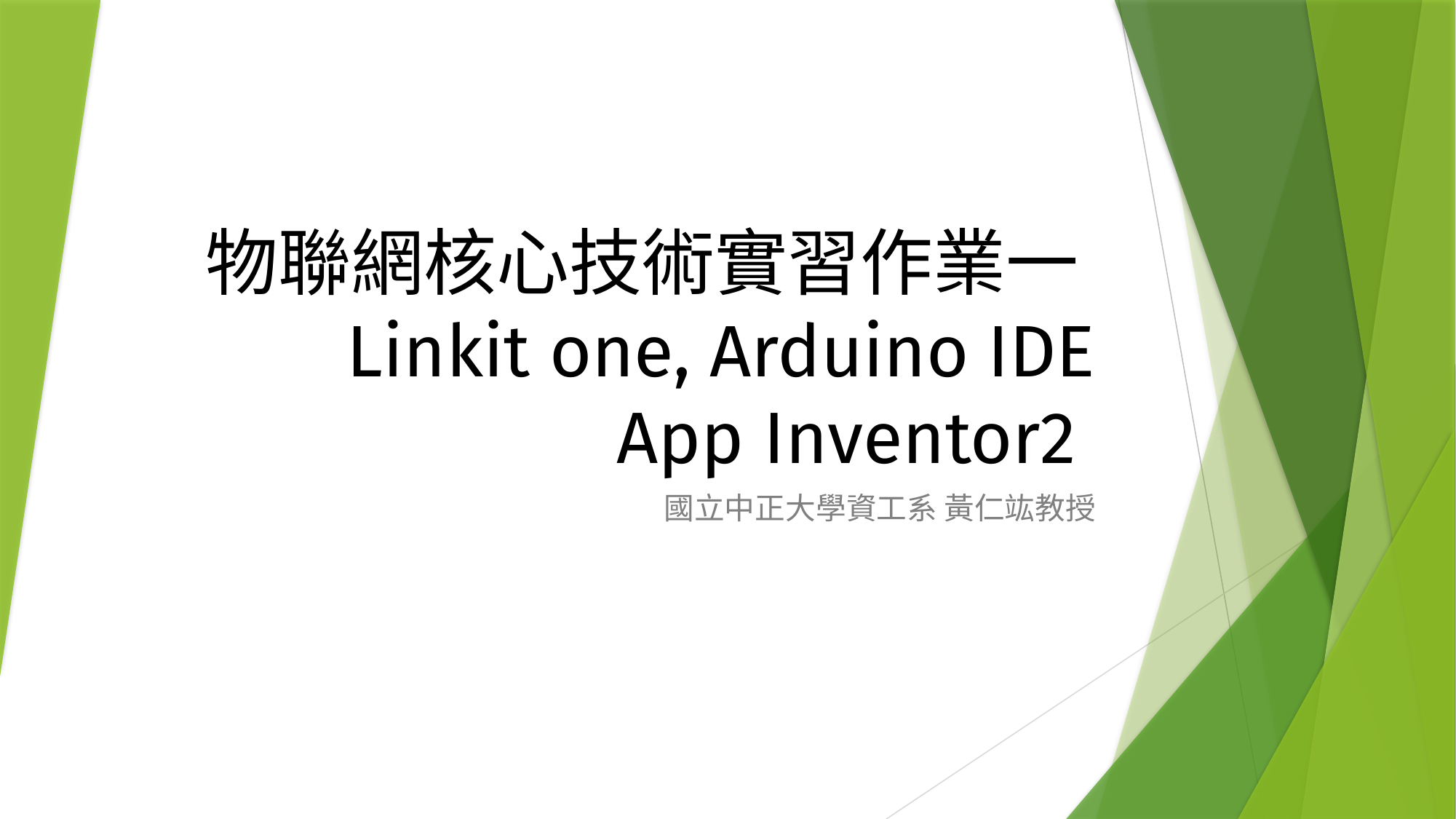

# 物聯網核心技術實習作業一Linkit one, Arduino IDE App Inventor2
國立中正大學資工系 黃仁竑教授